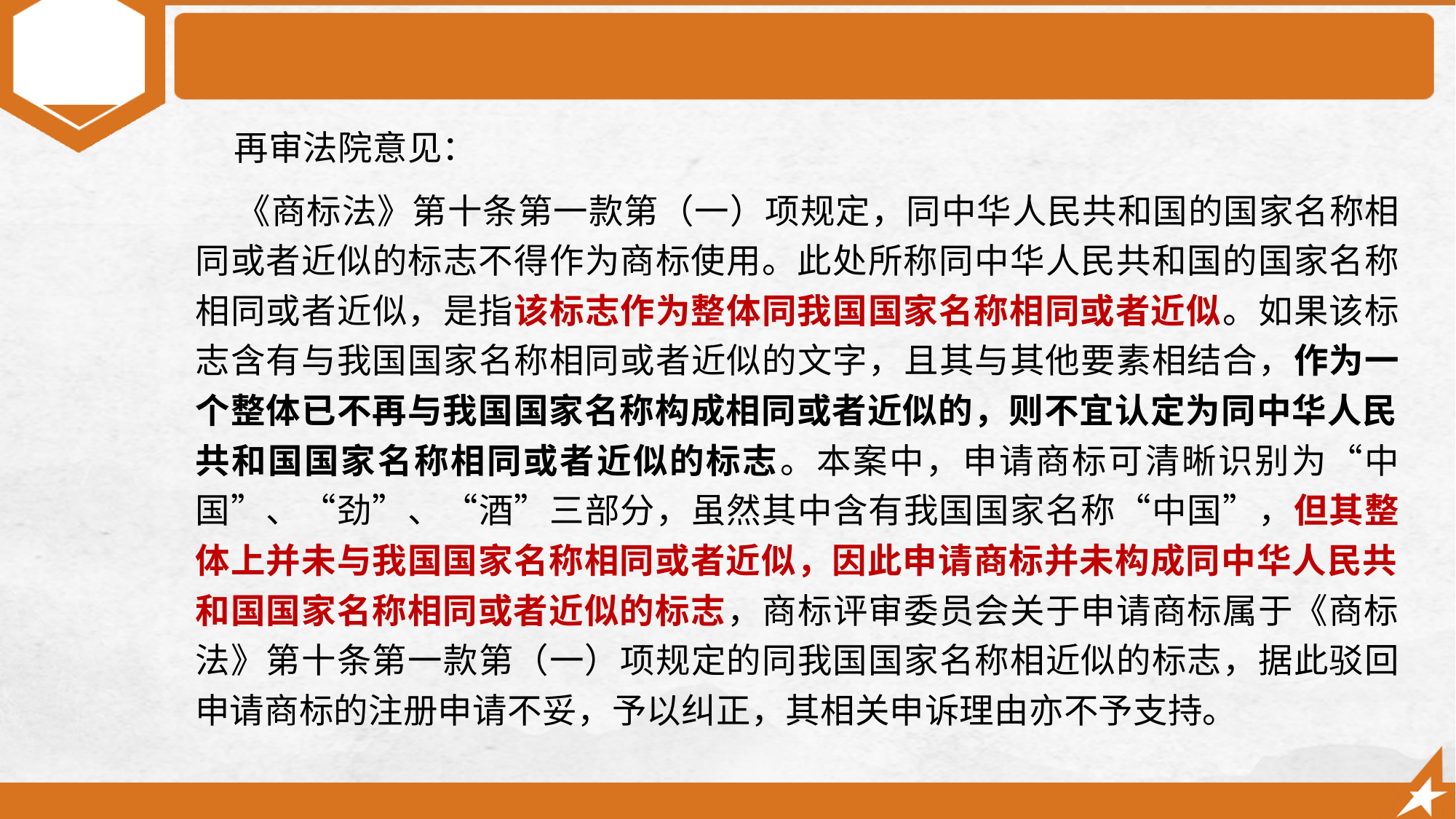

再审法院意见：
    《商标法》第十条第一款第（一）项规定，同中华人民共和国的国家名称相同或者近似的标志不得作为商标使用。此处所称同中华人民共和国的国家名称相同或者近似，是指该标志作为整体同我国国家名称相同或者近似。如果该标志含有与我国国家名称相同或者近似的文字，且其与其他要素相结合，作为一个整体已不再与我国国家名称构成相同或者近似的，则不宜认定为同中华人民共和国国家名称相同或者近似的标志。本案中，申请商标可清晰识别为“中国”、“劲”、“酒”三部分，虽然其中含有我国国家名称“中国”，但其整体上并未与我国国家名称相同或者近似，因此申请商标并未构成同中华人民共和国国家名称相同或者近似的标志，商标评审委员会关于申请商标属于《商标法》第十条第一款第（一）项规定的同我国国家名称相近似的标志，据此驳回申请商标的注册申请不妥，予以纠正，其相关申诉理由亦不予支持。